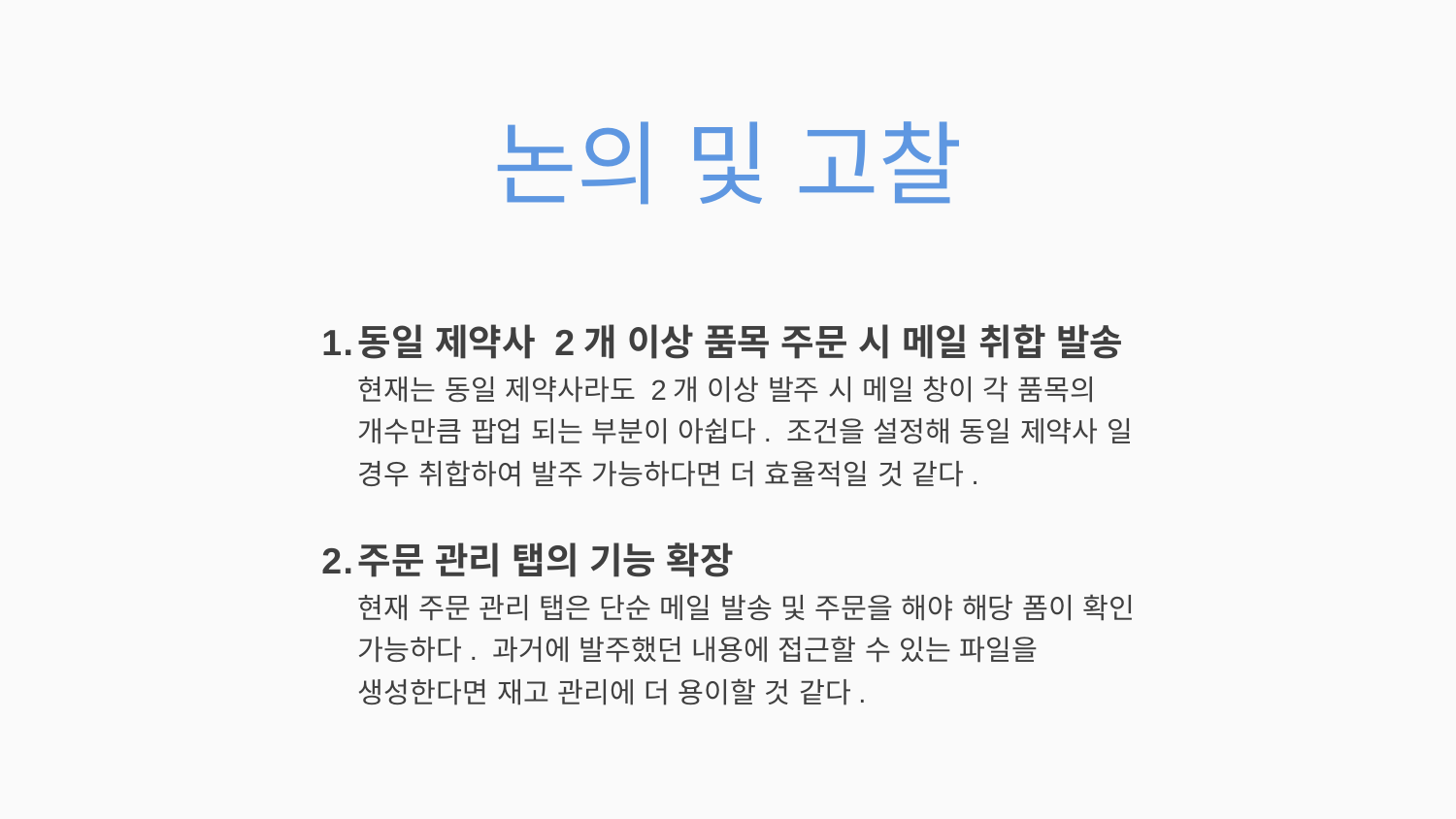

논의 및 고찰
동일 제약사 2개 이상 품목 주문 시 메일 취합 발송
현재는 동일 제약사라도 2개 이상 발주 시 메일 창이 각 품목의 개수만큼 팝업 되는 부분이 아쉽다. 조건을 설정해 동일 제약사 일 경우 취합하여 발주 가능하다면 더 효율적일 것 같다.
주문 관리 탭의 기능 확장
현재 주문 관리 탭은 단순 메일 발송 및 주문을 해야 해당 폼이 확인 가능하다. 과거에 발주했던 내용에 접근할 수 있는 파일을 생성한다면 재고 관리에 더 용이할 것 같다.